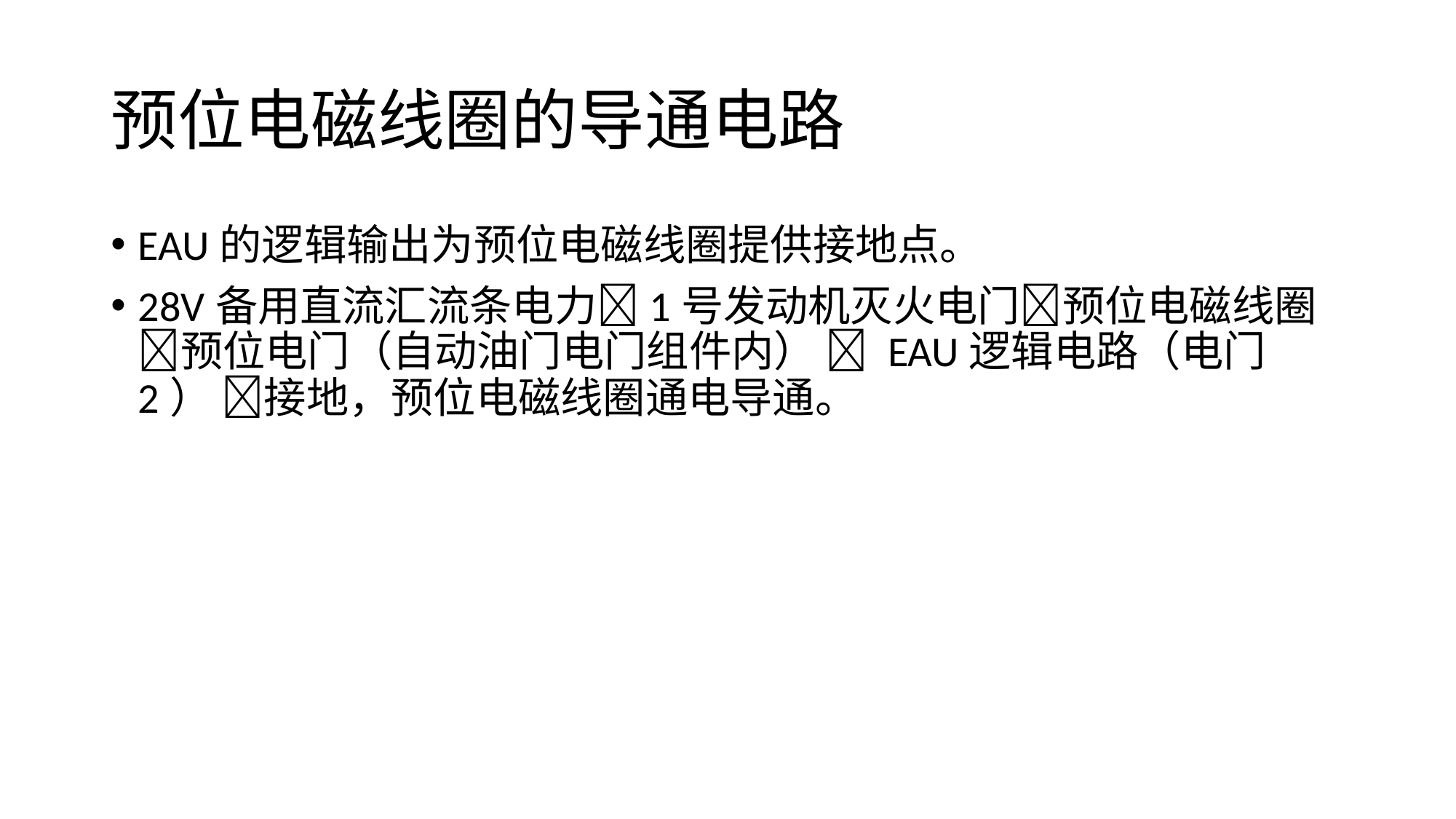

# 预位电磁线圈的导通电路
EAU的逻辑输出为预位电磁线圈提供接地点。
28V备用直流汇流条电力→1号发动机灭火电门→预位电磁线圈→预位电门（自动油门电门组件内） → EAU逻辑电路（电门2） →接地，预位电磁线圈通电导通。